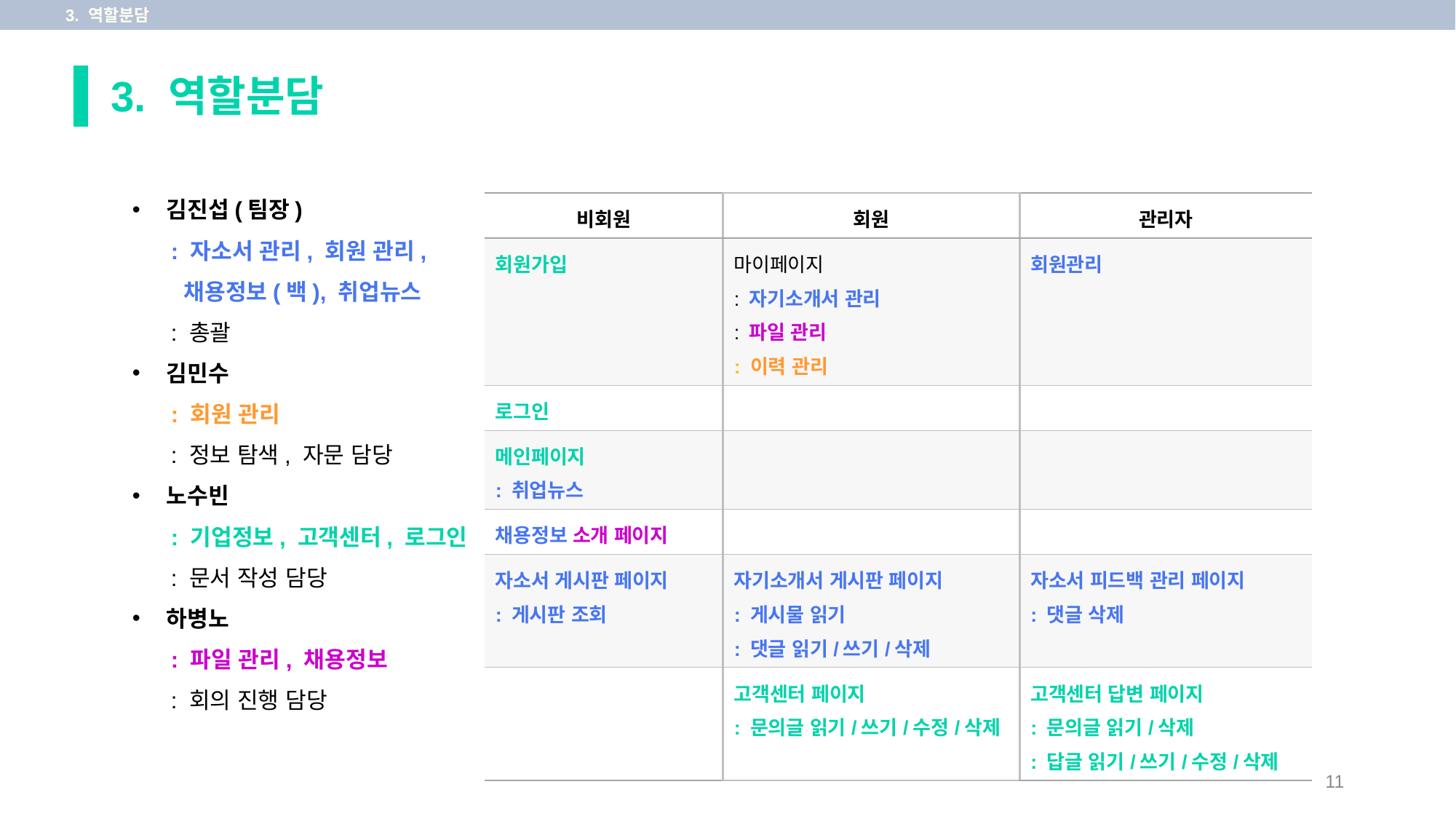

3. 역할분담
# 3. 역할분담

김진섭(팀장)
: 자소서 관리, 회원 관리,
채용정보(백), 취업뉴스
: 총괄
김민수
: 회원 관리
: 정보 탐색, 자문 담당
노수빈
: 기업정보, 고객센터, 로그인
: 문서 작성 담당
하병노
: 파일 관리, 채용정보
: 회의 진행 담당
| 비회원 | 회원 | 관리자 |
| --- | --- | --- |
| 회원가입 | 마이페이지 : 자기소개서 관리 : 파일 관리 : 이력 관리 | 회원관리 |
| 로그인 |  |  |
| 메인페이지 : 취업뉴스 |  |  |
| 채용정보 소개 페이지 |  |  |
| 자소서 게시판 페이지 : 게시판 조회 | 자기소개서 게시판 페이지 : 게시물 읽기 : 댓글 읽기/쓰기/삭제 | 자소서 피드백 관리 페이지 : 댓글 삭제 |
|  | 고객센터 페이지 : 문의글 읽기/쓰기/수정/삭제 | 고객센터 답변 페이지 : 문의글 읽기/삭제 : 답글 읽기/쓰기/수정/삭제 |
11